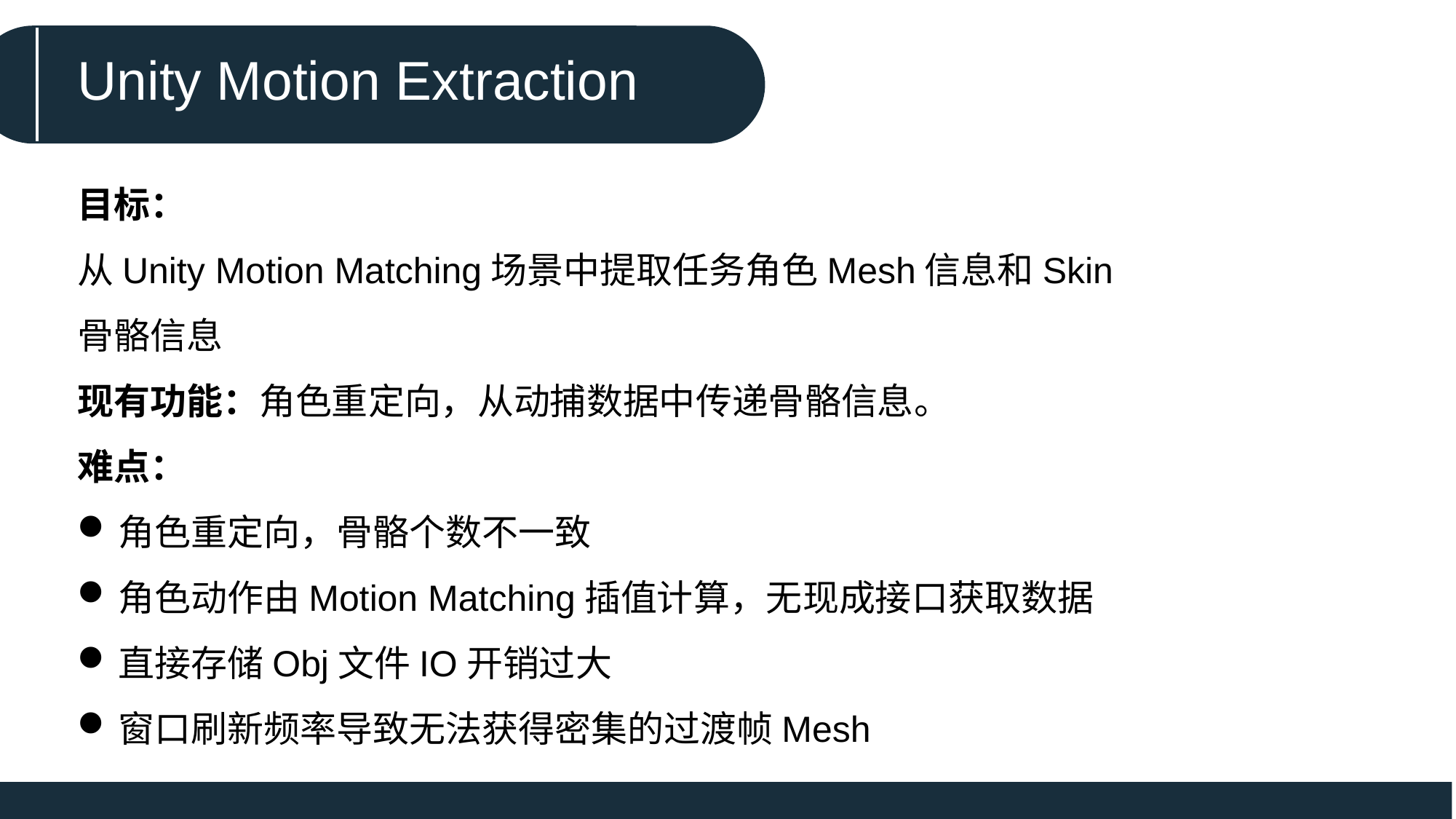

Unity Motion Extraction
目标：
从Unity Motion Matching场景中提取任务角色Mesh信息和Skin骨骼信息
现有功能：角色重定向，从动捕数据中传递骨骼信息。
难点：
角色重定向，骨骼个数不一致
角色动作由Motion Matching插值计算，无现成接口获取数据
直接存储Obj文件IO开销过大
窗口刷新频率导致无法获得密集的过渡帧Mesh